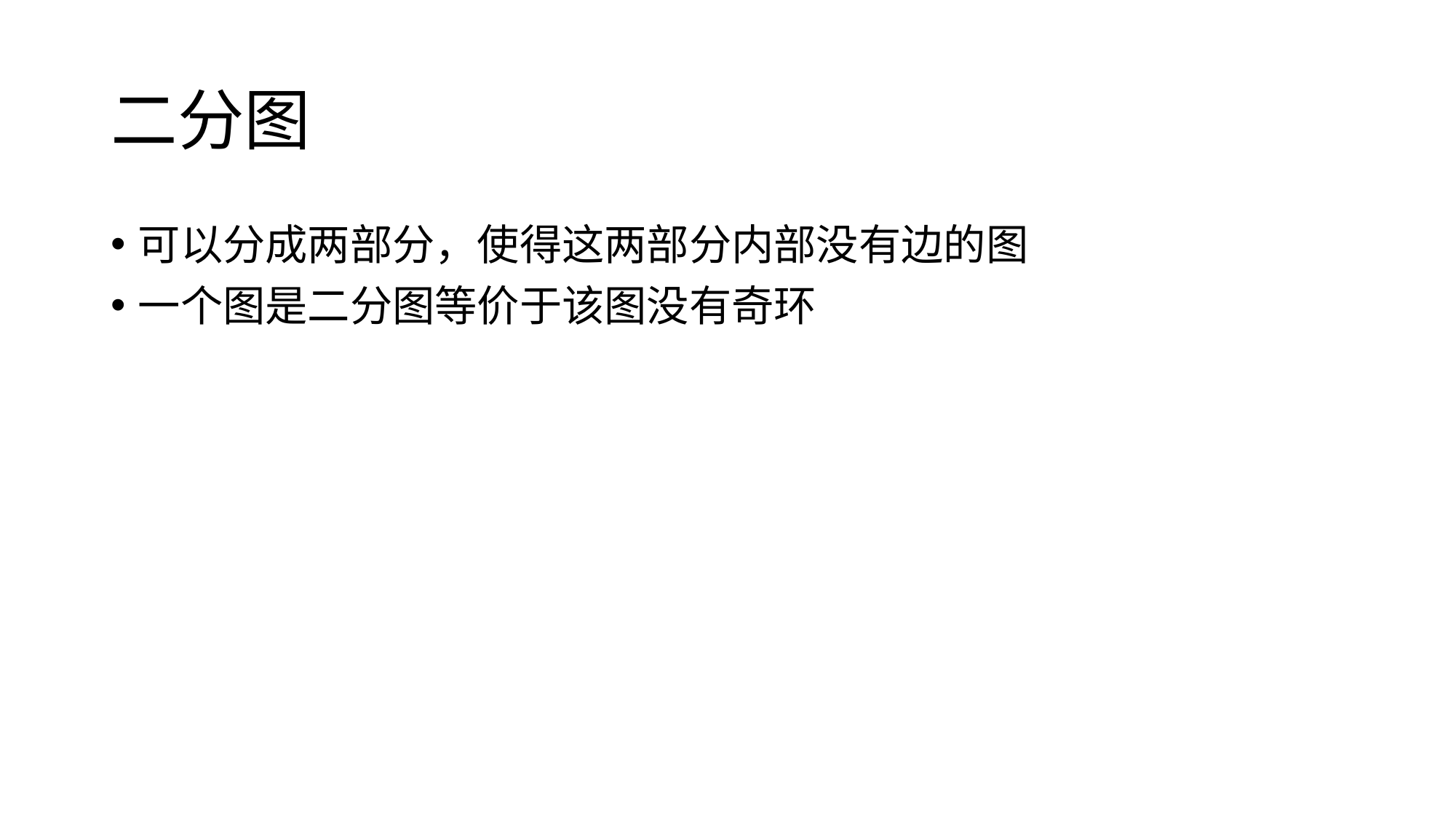

# 二分图
可以分成两部分，使得这两部分内部没有边的图
一个图是二分图等价于该图没有奇环